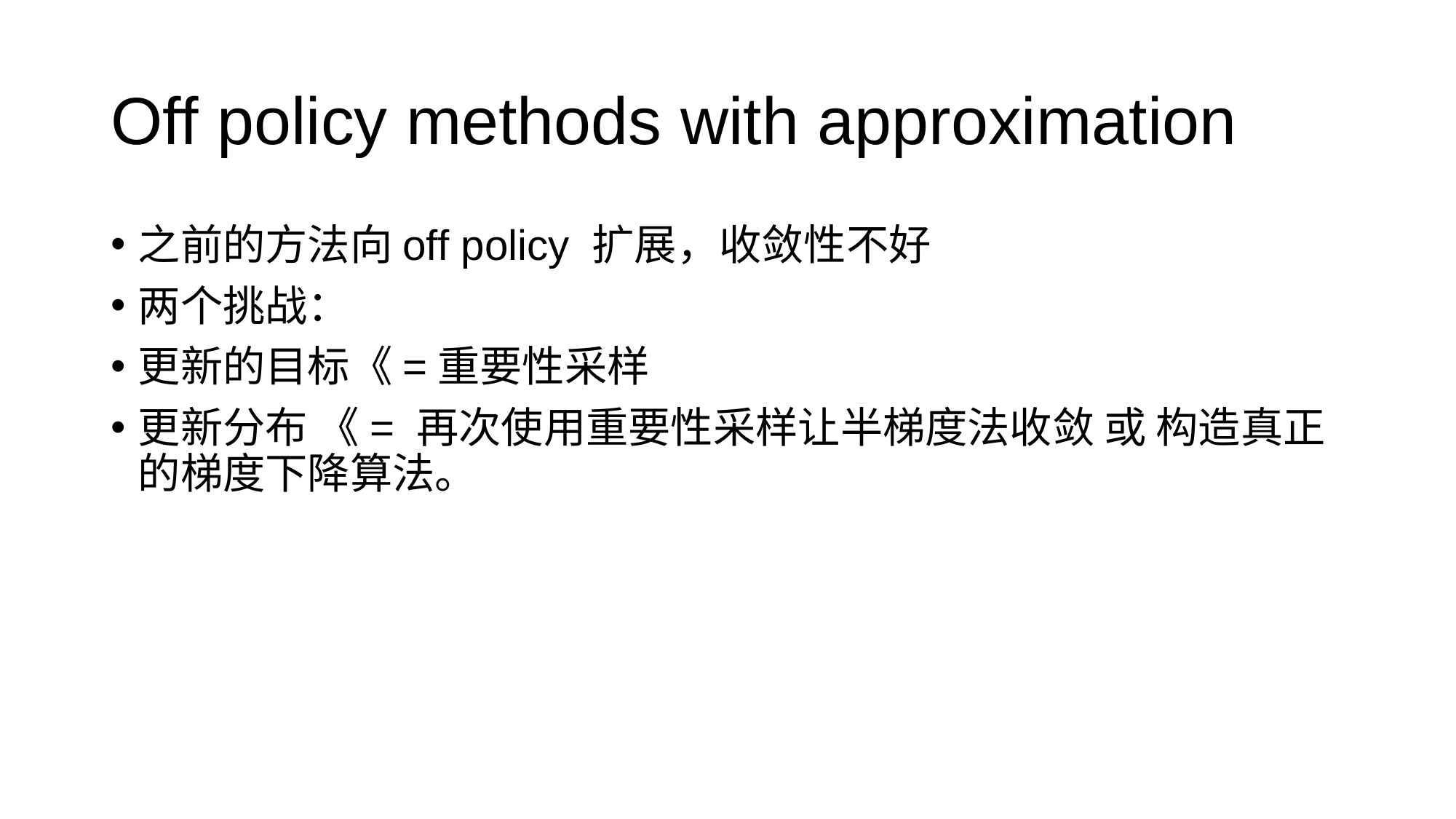

# Off policy methods with approximation
之前的方法向off policy 扩展，收敛性不好
两个挑战：
更新的目标《=重要性采样
更新分布 《= 再次使用重要性采样让半梯度法收敛 或 构造真正的梯度下降算法。